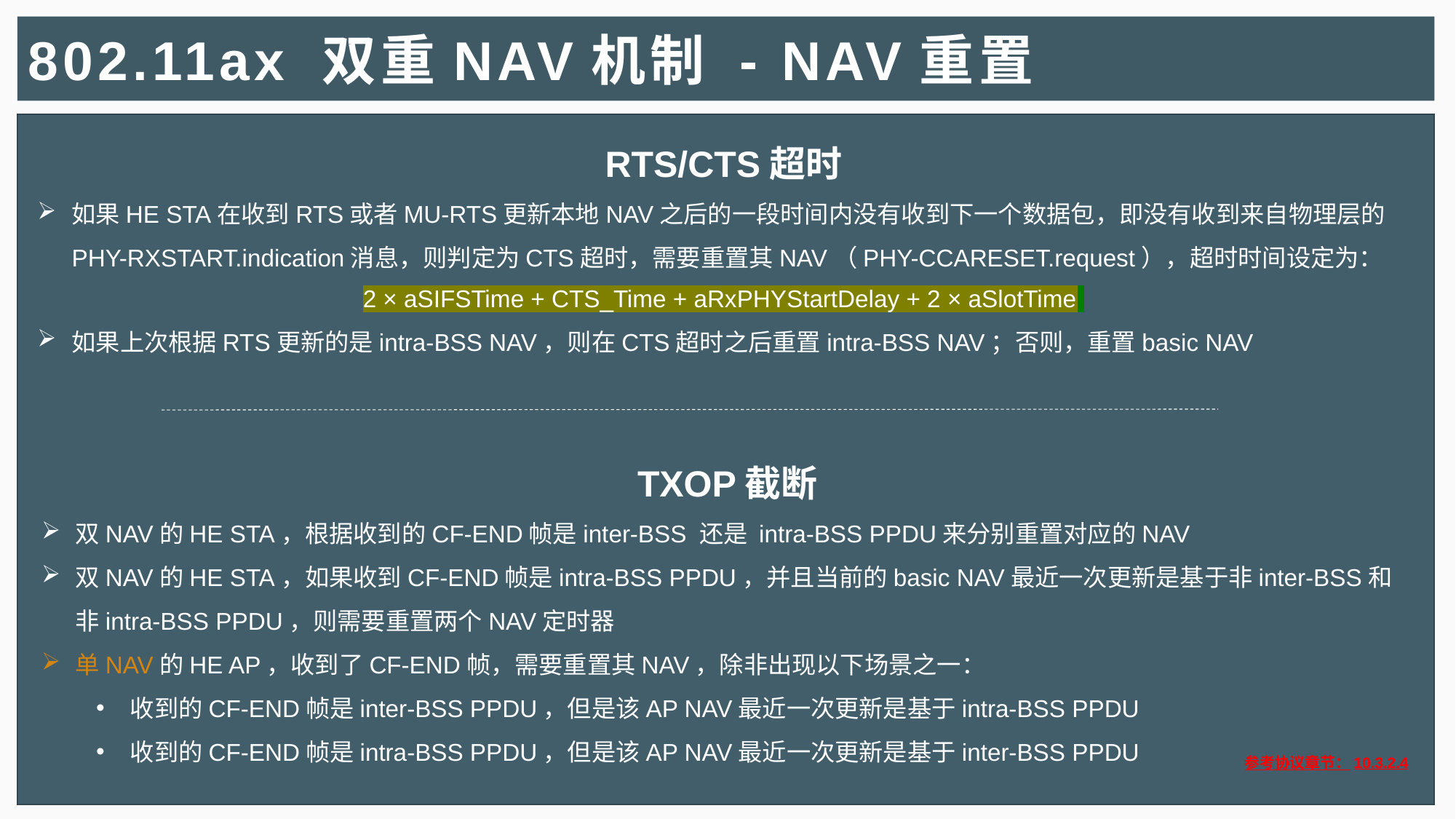

# 802.11ax 双重NAV机制 - NAV重置
RTS/CTS超时
如果HE STA在收到RTS或者MU-RTS更新本地NAV之后的一段时间内没有收到下一个数据包，即没有收到来自物理层的PHY-RXSTART.indication消息，则判定为CTS超时，需要重置其NAV（PHY-CCARESET.request），超时时间设定为：
2 × aSIFSTime + CTS_Time + aRxPHYStartDelay + 2 × aSlotTime
如果上次根据RTS更新的是intra-BSS NAV，则在CTS超时之后重置intra-BSS NAV；否则，重置basic NAV

TXOP截断
双NAV的HE STA，根据收到的CF-END帧是inter-BSS 还是 intra-BSS PPDU来分别重置对应的NAV
双NAV的HE STA，如果收到CF-END帧是intra-BSS PPDU，并且当前的basic NAV最近一次更新是基于非inter-BSS和非intra-BSS PPDU，则需要重置两个NAV定时器
单NAV的HE AP，收到了CF-END帧，需要重置其NAV，除非出现以下场景之一：
收到的CF-END帧是inter-BSS PPDU，但是该AP NAV最近一次更新是基于intra-BSS PPDU
收到的CF-END帧是intra-BSS PPDU，但是该AP NAV最近一次更新是基于inter-BSS PPDU
参考协议章节：10.3.2.4